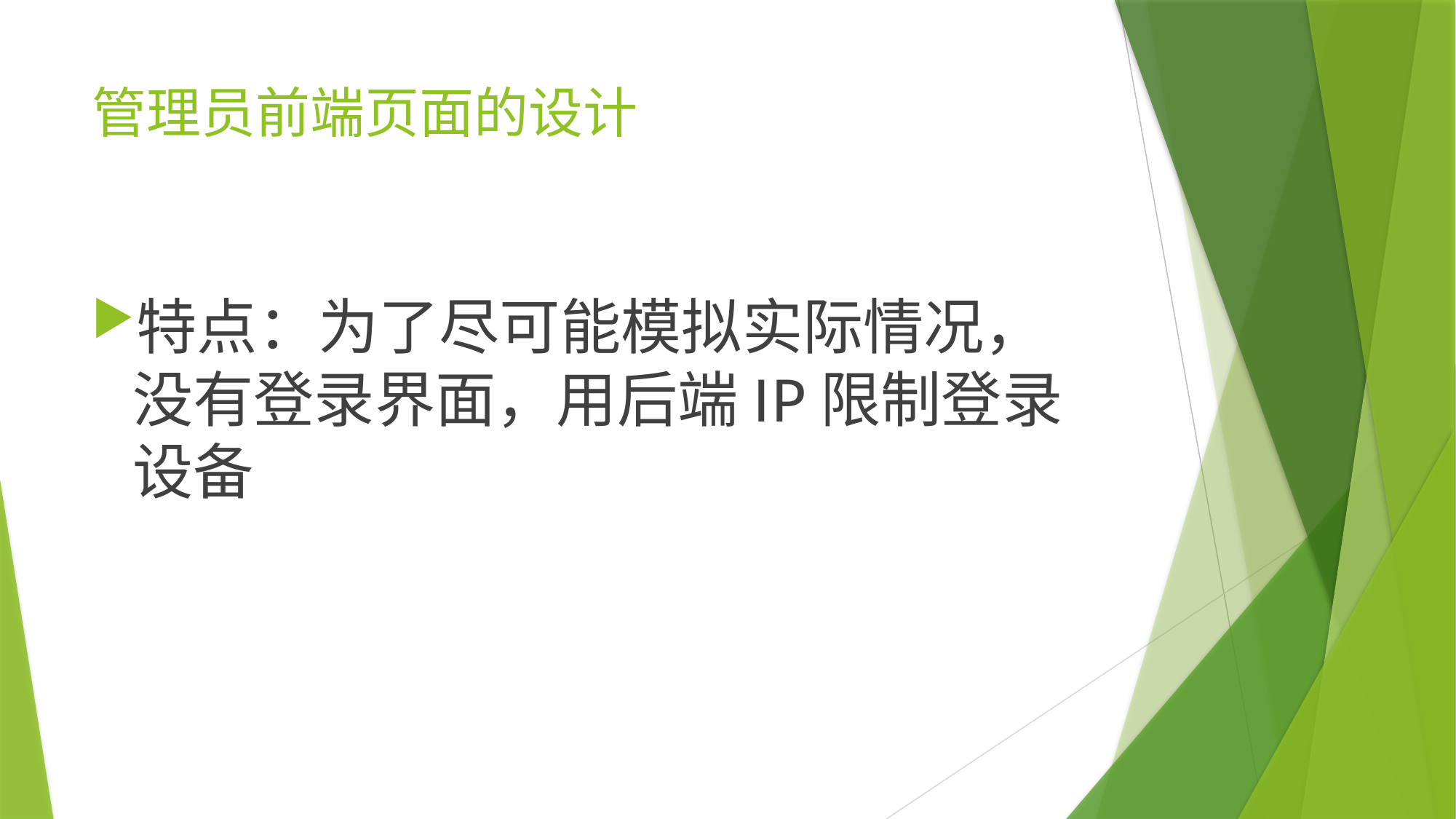

# 管理员前端页面的设计
特点：为了尽可能模拟实际情况，没有登录界面，用后端IP限制登录设备